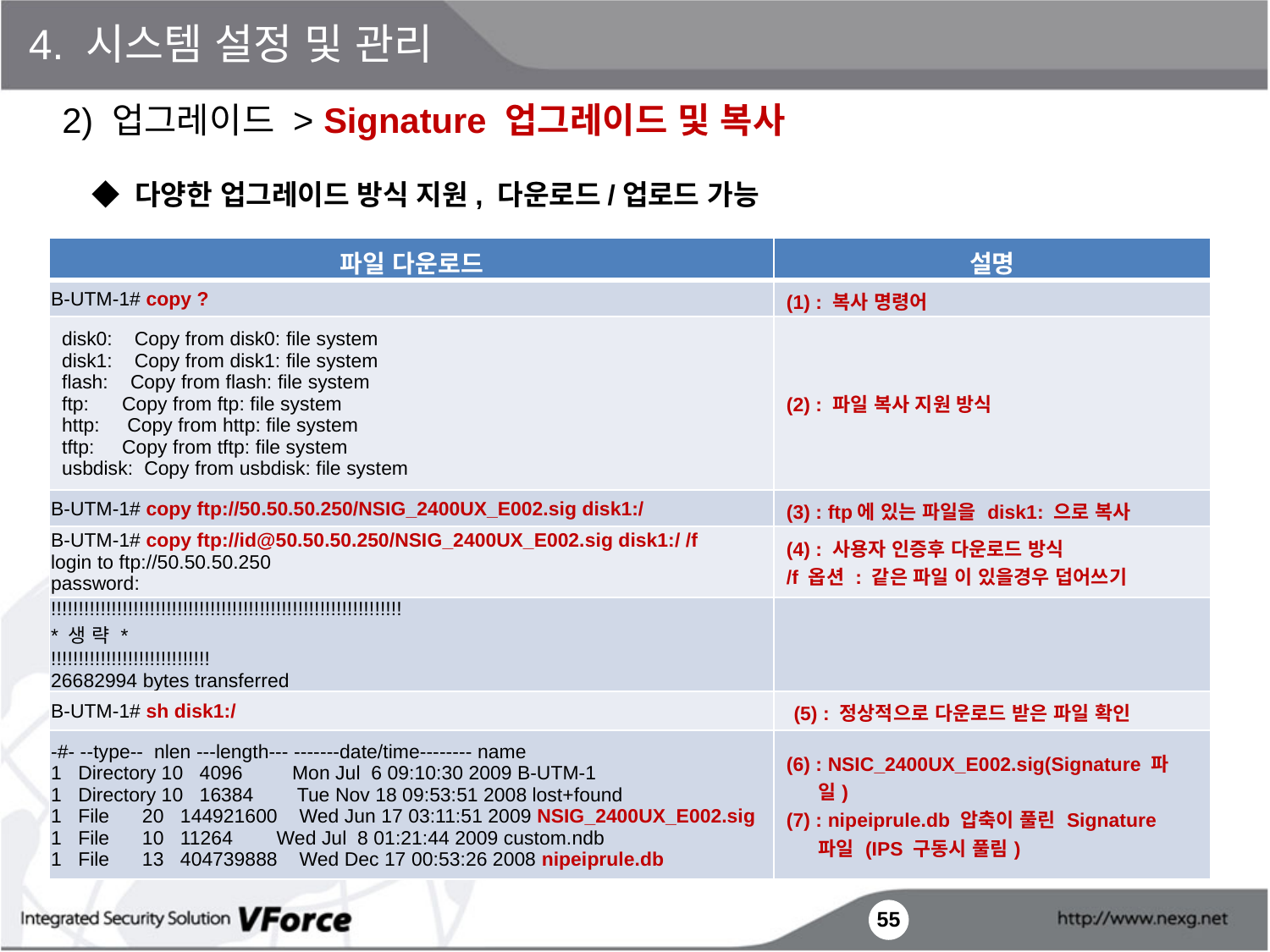

4. 시스템 설정 및 관리
2) 업그레이드 > Signature 업그레이드 및 복사
◆ 다양한 업그레이드 방식 지원, 다운로드/업로드 가능
| 파일 다운로드 | 설명 |
| --- | --- |
| B-UTM-1# copy ? | (1) : 복사 명령어 |
| disk0: Copy from disk0: file system disk1: Copy from disk1: file system flash: Copy from flash: file system ftp: Copy from ftp: file system http: Copy from http: file system tftp: Copy from tftp: file system usbdisk: Copy from usbdisk: file system | (2) : 파일 복사 지원 방식 |
| B-UTM-1# copy ftp://50.50.50.250/NSIG\_2400UX\_E002.sig disk1:/ | (3) : ftp에 있는 파일을 disk1: 으로 복사 |
| B-UTM-1# copy ftp://id@50.50.50.250/NSIG\_2400UX\_E002.sig disk1:/ /f login to ftp://50.50.50.250 password: | (4) : 사용자 인증후 다운로드 방식 /f 옵션 : 같은 파일 이 있을경우 덥어쓰기 |
| !!!!!!!!!!!!!!!!!!!!!!!!!!!!!!!!!!!!!!!!!!!!!!!!!!!!!!!!!!!!!!!! \* 생 략 \* !!!!!!!!!!!!!!!!!!!!!!!!!!!!! 26682994 bytes transferred |  |
| B-UTM-1# sh disk1:/ | (5) : 정상적으로 다운로드 받은 파일 확인 |
| -#- --type-- nlen ---length--- -------date/time-------- name 1 Directory 10 4096 Mon Jul 6 09:10:30 2009 B-UTM-1 1 Directory 10 16384 Tue Nov 18 09:53:51 2008 lost+found 1 File 20 144921600 Wed Jun 17 03:11:51 2009 NSIG\_2400UX\_E002.sig 1 File 10 11264 Wed Jul 8 01:21:44 2009 custom.ndb 1 File 13 404739888 Wed Dec 17 00:53:26 2008 nipeiprule.db | (6) : NSIC\_2400UX\_E002.sig(Signature 파일) (7) : nipeiprule.db 압축이 풀린 Signature 파일 (IPS 구동시 풀림) |